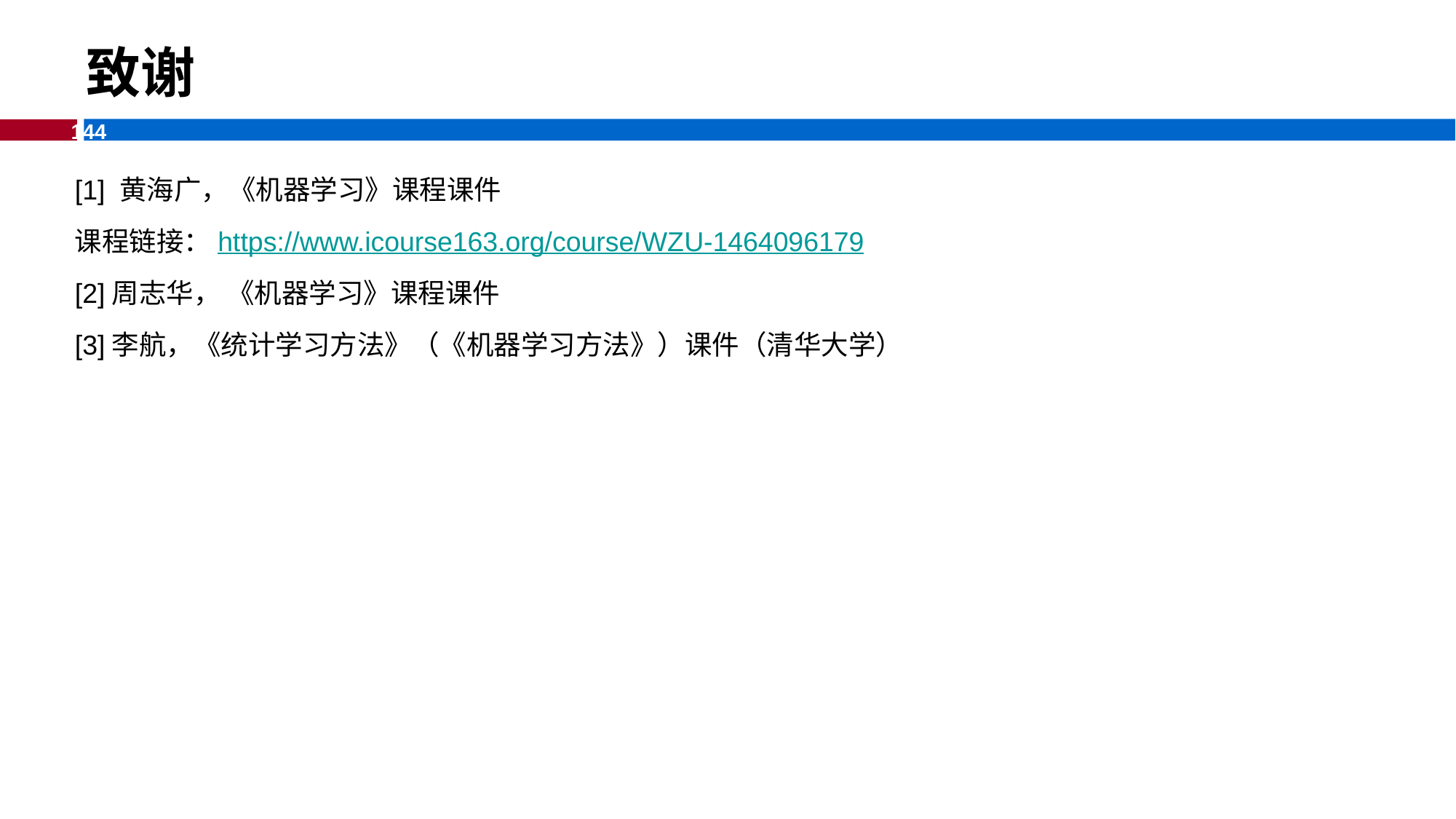

致谢
[1] 黄海广，《机器学习》课程课件
课程链接：https://www.icourse163.org/course/WZU-1464096179
[2]周志华， 《机器学习》课程课件
[3]李航，《统计学习方法》（《机器学习方法》）课件（清华大学）